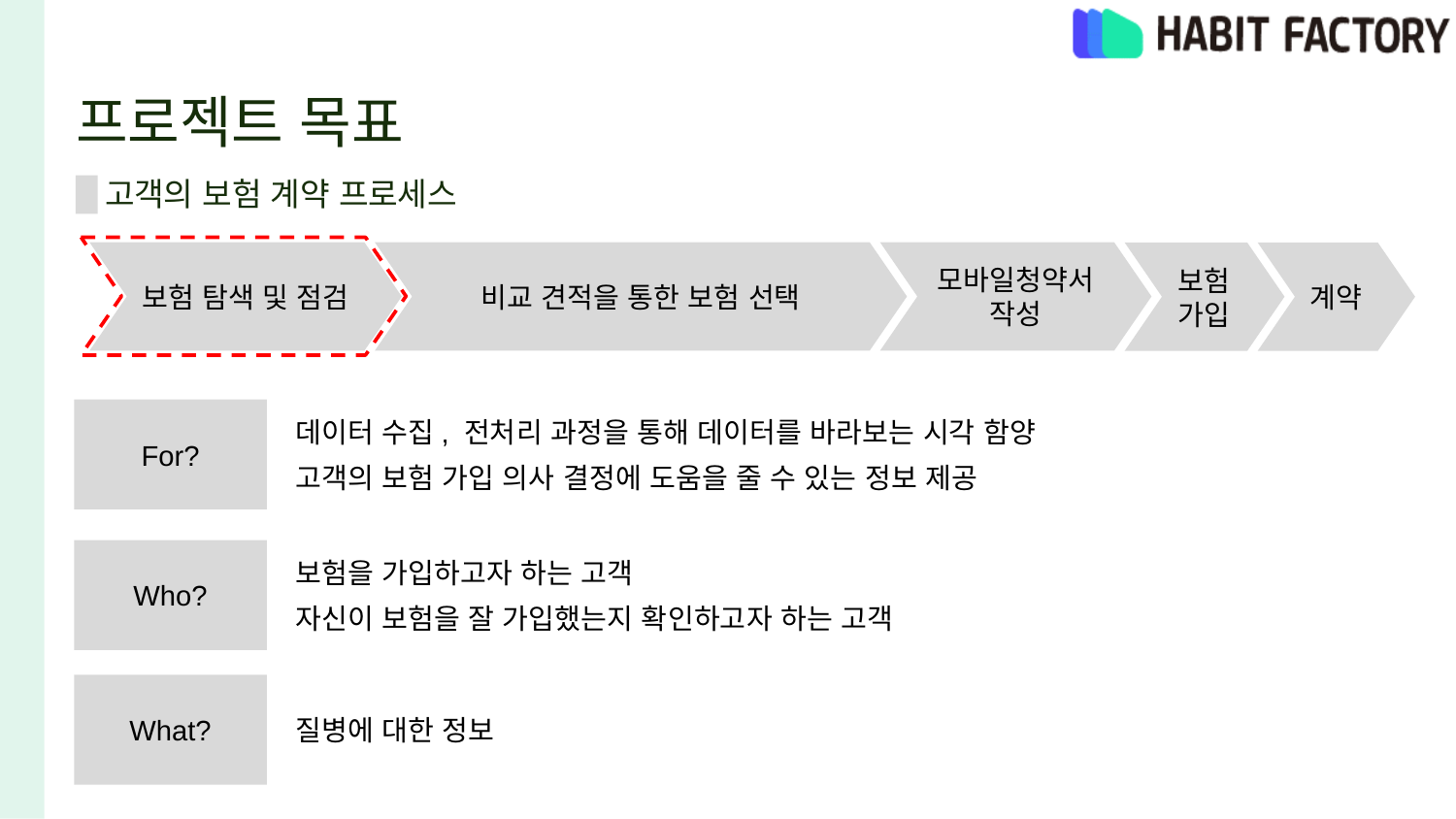

# 프로젝트 목표
고객의 보험 계약 프로세스

보험 탐색 및 점검
비교 견적을 통한 보험 선택
모바일청약서 작성
보험 가입
계약
For?
데이터 수집, 전처리 과정을 통해 데이터를 바라보는 시각 함양

고객의 보험 가입 의사 결정에 도움을 줄 수 있는 정보 제공
Who?
보험을 가입하고자 하는 고객

자신이 보험을 잘 가입했는지 확인하고자 하는 고객
What?
질병에 대한 정보